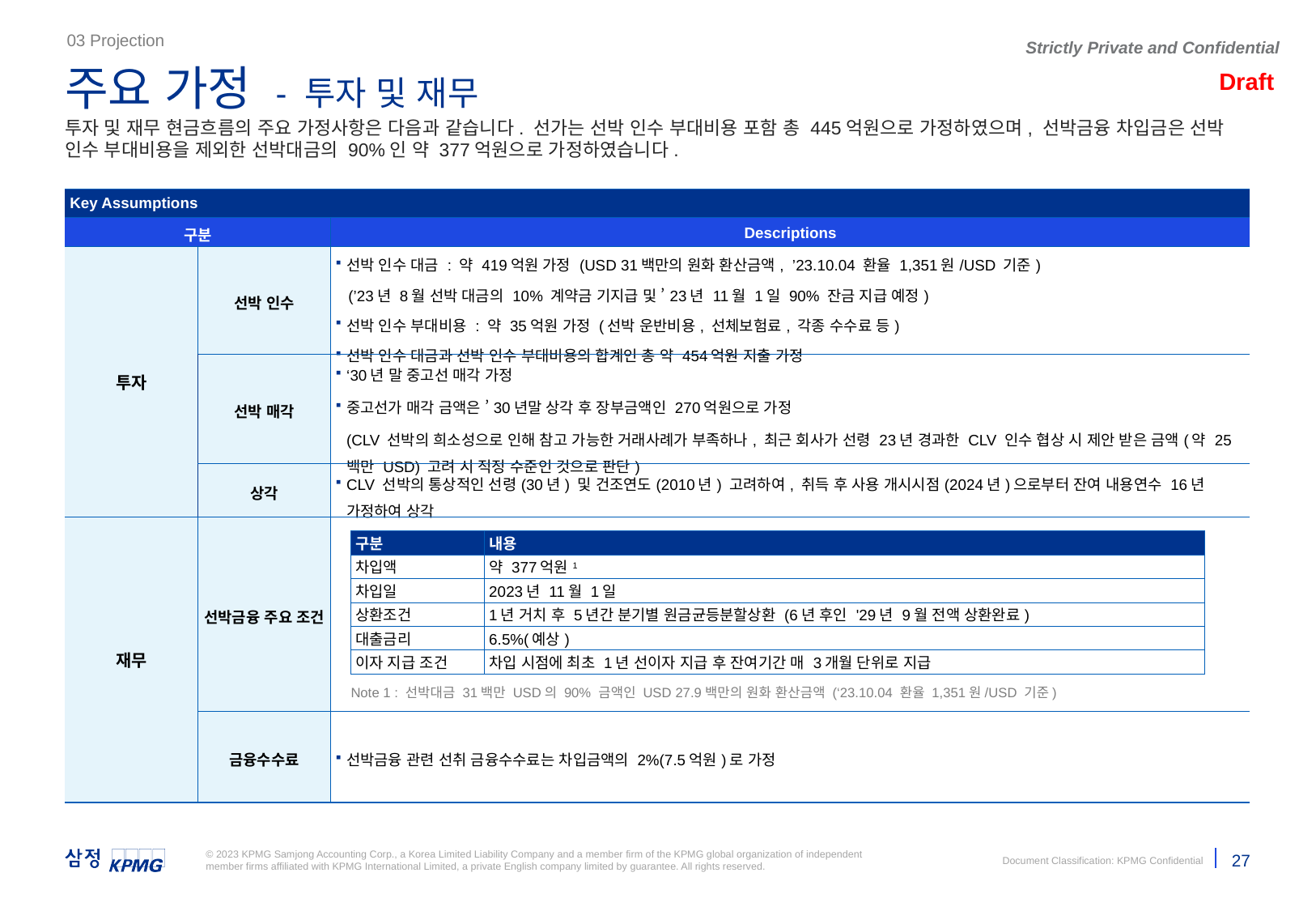

03 Projection
주요 가정 - 투자 및 재무
투자 및 재무 현금흐름의 주요 가정사항은 다음과 같습니다. 선가는 선박 인수 부대비용 포함 총 445억원으로 가정하였으며, 선박금융 차입금은 선박 인수 부대비용을 제외한 선박대금의 90%인 약 377억원으로 가정하였습니다.
| Key Assumptions |  |  |
| --- | --- | --- |
| 구분 |  | Descriptions |
| 투자 | 선박 인수 | 선박 인수 대금 : 약 419억원 가정 (USD 31백만의 원화 환산금액, ’23.10.04 환율 1,351원/USD 기준) (’23년 8월 선박 대금의 10% 계약금 기지급 및 ’23년 11월 1일 90% 잔금 지급 예정) 선박 인수 부대비용 : 약 35억원 가정 (선박 운반비용, 선체보험료, 각종 수수료 등) 선박 인수 대금과 선박 인수 부대비용의 합계인 총 약 454억원 지출 가정 |
|  | 선박 매각 | ‘30년 말 중고선 매각 가정 중고선가 매각 금액은 ’30년말 상각 후 장부금액인 270억원으로 가정 (CLV 선박의 희소성으로 인해 참고 가능한 거래사례가 부족하나, 최근 회사가 선령 23년 경과한 CLV 인수 협상 시 제안 받은 금액(약 25백만 USD) 고려 시 적정 수준인 것으로 판단) |
|  | 상각 | CLV 선박의 통상적인 선령(30년) 및 건조연도(2010년) 고려하여, 취득 후 사용 개시시점(2024년)으로부터 잔여 내용연수 16년 가정하여 상각 |
| 재무 | 선박금융 주요 조건 |  |
|  | 금융수수료 | 선박금융 관련 선취 금융수수료는 차입금액의 2%(7.5억원)로 가정 |
| 구분 | 내용 |
| --- | --- |
| 차입액 | 약 377억원1 |
| 차입일 | 2023년 11월 1일 |
| 상환조건 | 1년 거치 후 5년간 분기별 원금균등분할상환 (6년 후인 '29년 9월 전액 상환완료) |
| 대출금리 | 6.5%(예상) |
| 이자 지급 조건 | 차입 시점에 최초 1년 선이자 지급 후 잔여기간 매 3개월 단위로 지급 |
Note 1 : 선박대금 31백만 USD의 90% 금액인 USD 27.9백만의 원화 환산금액 (‘23.10.04 환율 1,351원/USD 기준)